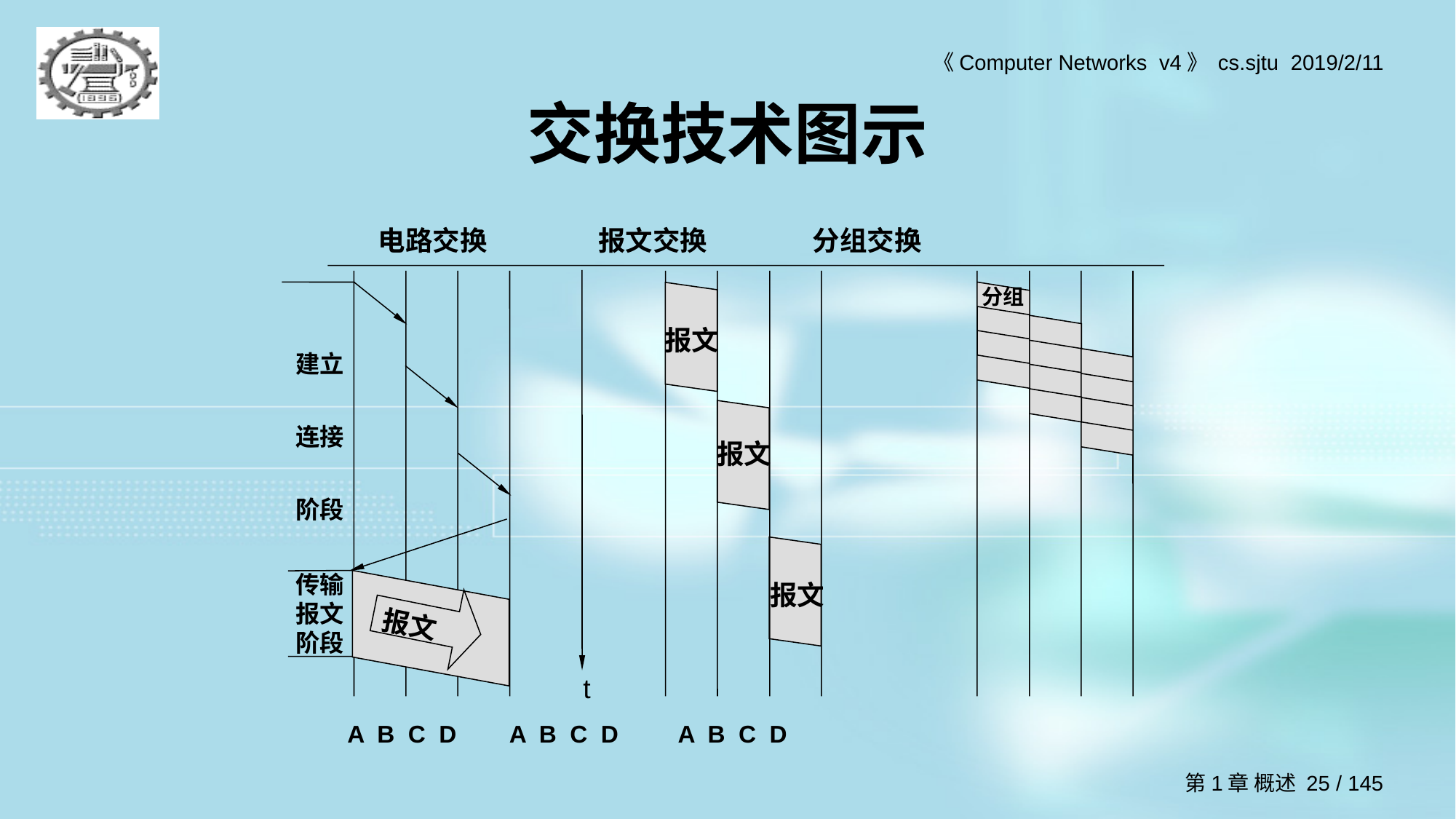

# 交换技术图示
电路交换                  报文交换                 分组交换

分组

建立连接阶段

报文

报文

传输报文阶段

报文
报文

t
A  B  C  D        A  B  C  D         A  B  C  D